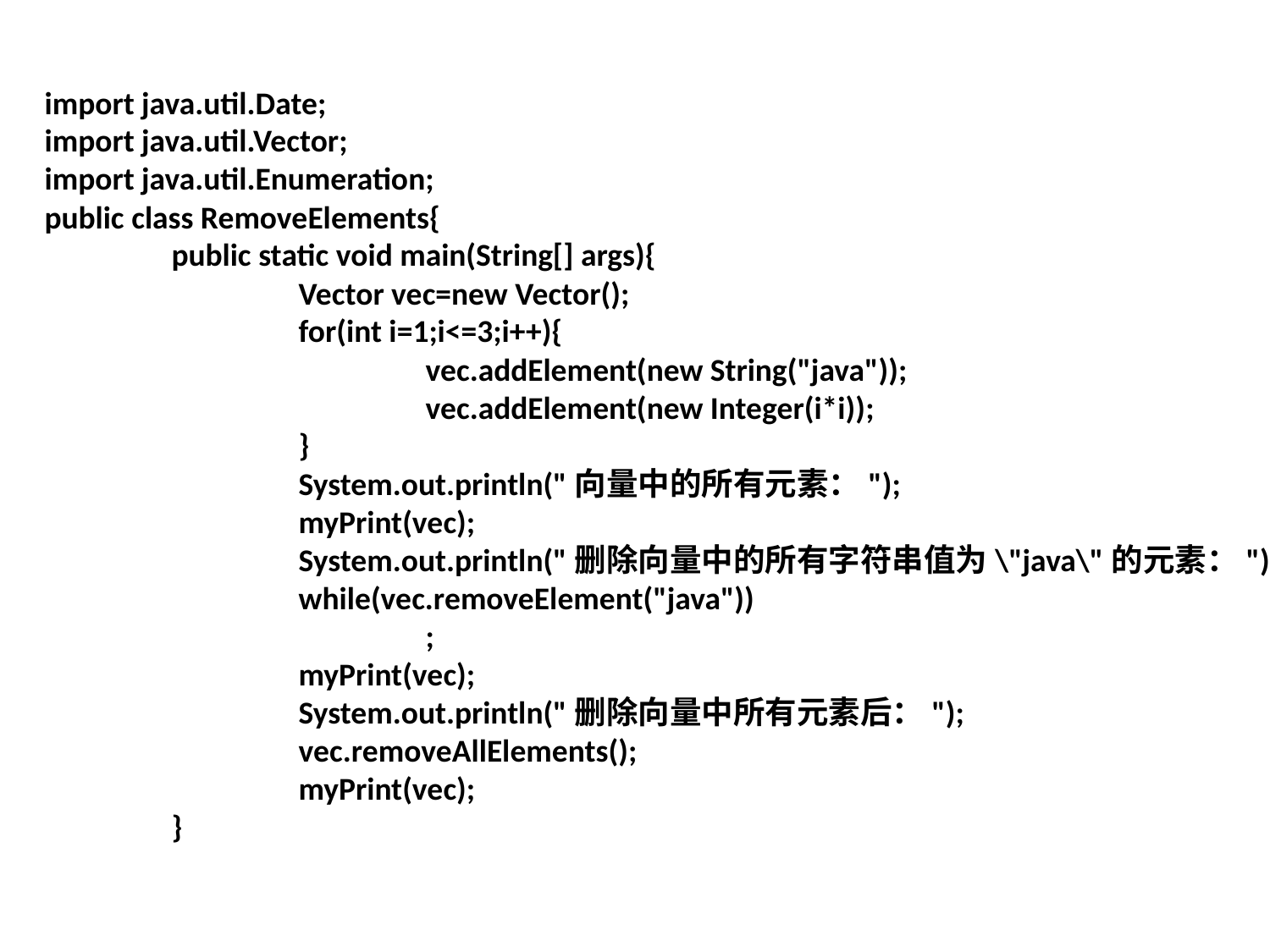

import java.util.Date;
import java.util.Vector;
import java.util.Enumeration;
public class RemoveElements{
	public static void main(String[] args){
		Vector vec=new Vector();
		for(int i=1;i<=3;i++){
			vec.addElement(new String("java"));
			vec.addElement(new Integer(i*i));
		}
		System.out.println("向量中的所有元素：");
		myPrint(vec);
		System.out.println("删除向量中的所有字符串值为\"java\"的元素：");
		while(vec.removeElement("java"))
			;
		myPrint(vec);
		System.out.println("删除向量中所有元素后：");
		vec.removeAllElements();
		myPrint(vec);
	}